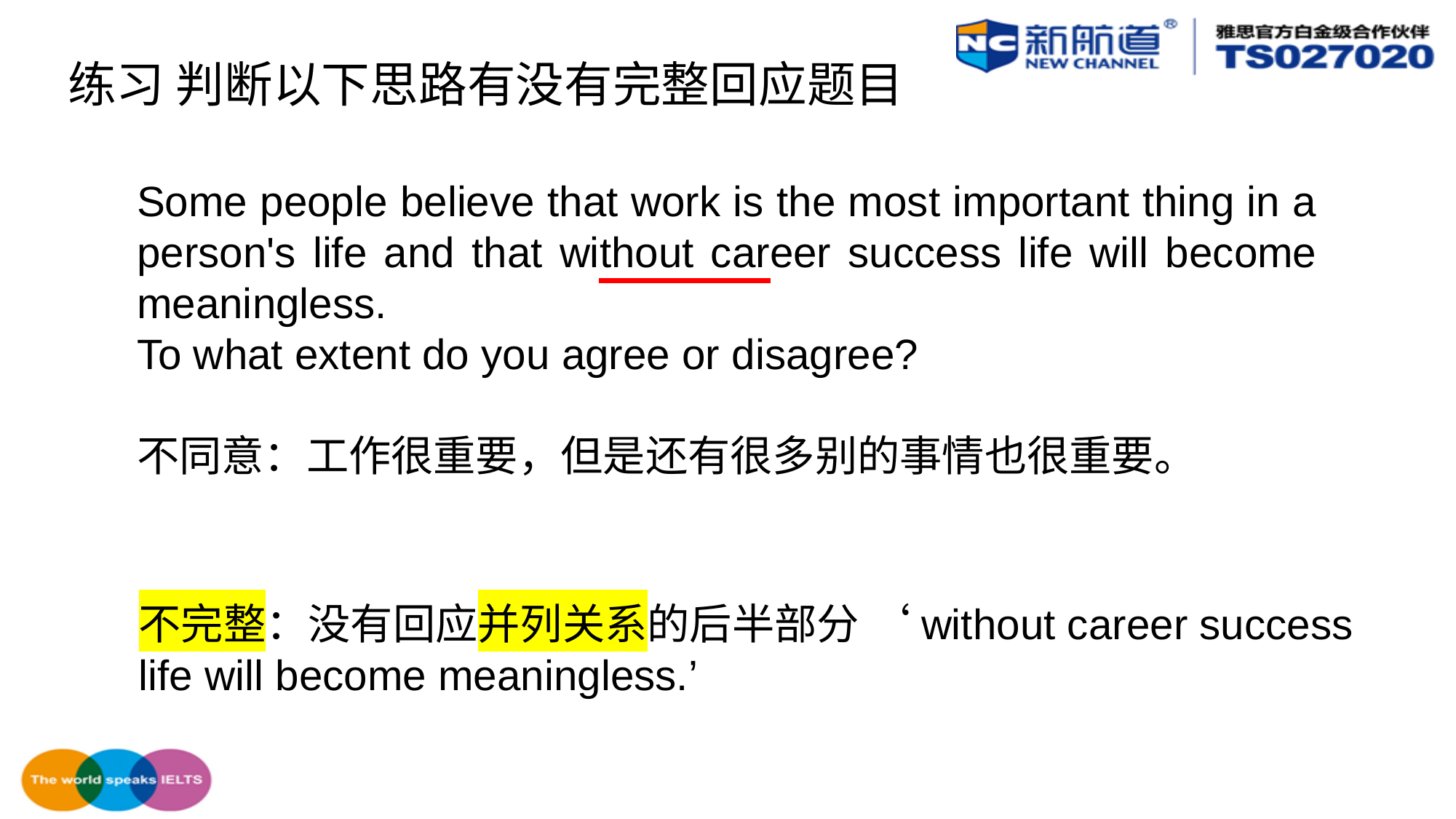

练习 判断以下思路有没有完整回应题目
Some people believe that work is the most important thing in a person's life and that without career success life will become meaningless.
To what extent do you agree or disagree?

不同意：工作很重要，但是还有很多别的事情也很重要。
不完整：没有回应并列关系的后半部分 ‘without career success life will become meaningless.’